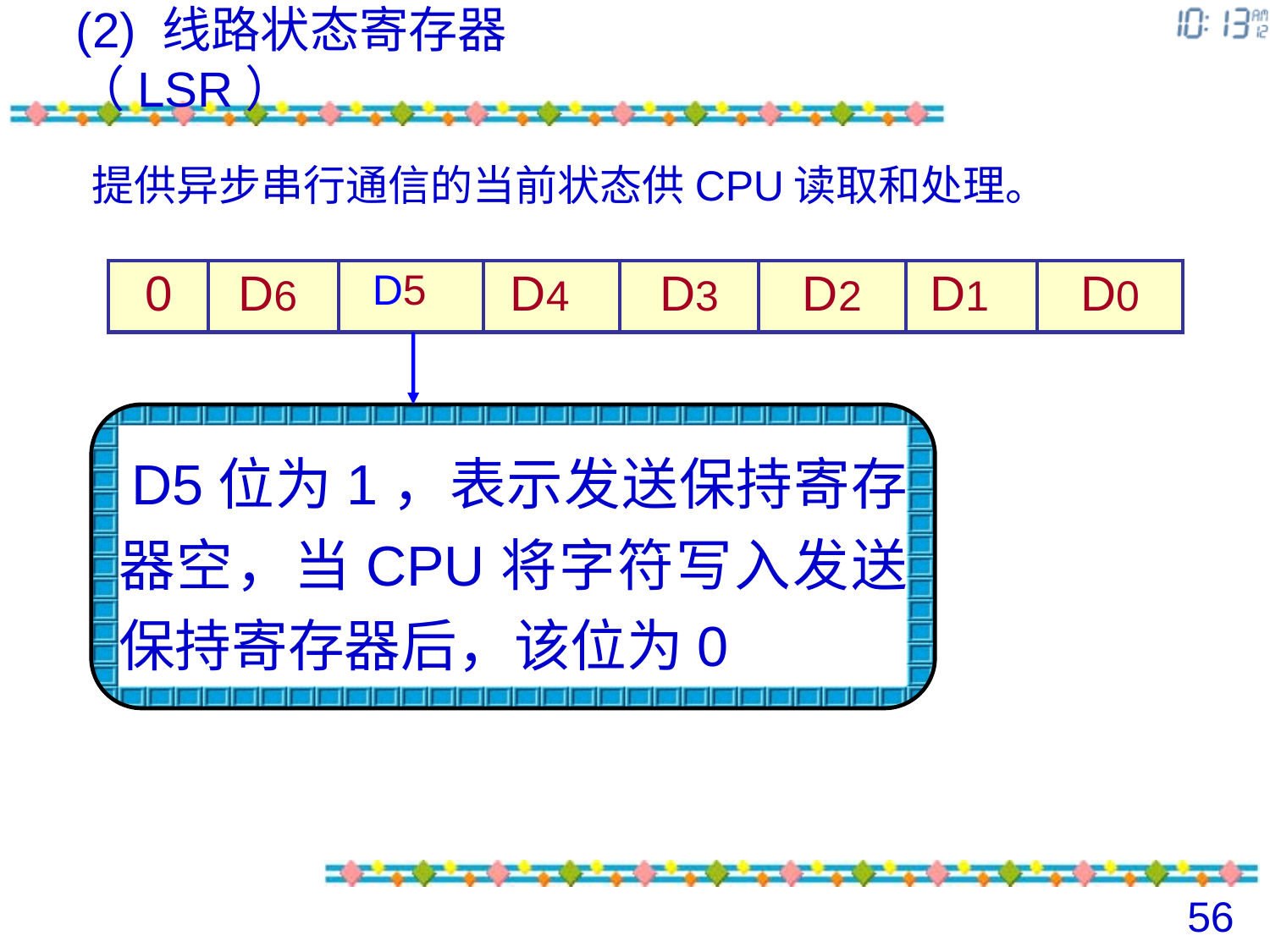

(2) 线路状态寄存器（LSR）
提供异步串行通信的当前状态供CPU读取和处理。
| 0 | D6 | D5 | D4 | D3 | D2 | D1 | D0 |
| --- | --- | --- | --- | --- | --- | --- | --- |

D5位为1，表示发送保持寄存器空，当CPU将字符写入发送保持寄存器后，该位为0